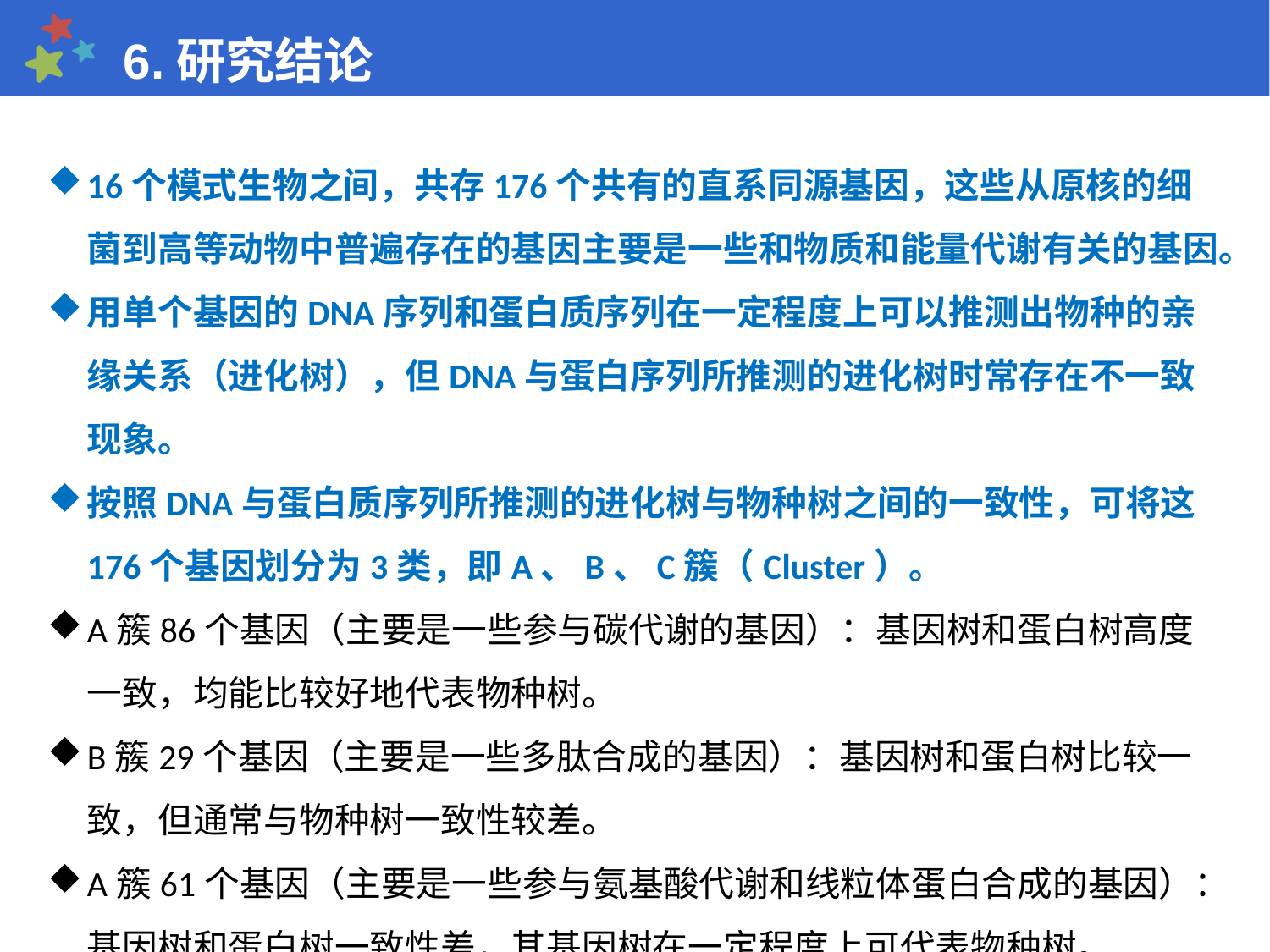

6.研究结论
16个模式生物之间，共存176个共有的直系同源基因，这些从原核的细菌到高等动物中普遍存在的基因主要是一些和物质和能量代谢有关的基因。
用单个基因的DNA序列和蛋白质序列在一定程度上可以推测出物种的亲缘关系（进化树），但DNA与蛋白序列所推测的进化树时常存在不一致现象。
按照DNA与蛋白质序列所推测的进化树与物种树之间的一致性，可将这176个基因划分为3类，即A、B、C簇（Cluster）。
A簇86个基因（主要是一些参与碳代谢的基因）：基因树和蛋白树高度一致，均能比较好地代表物种树。
B簇29个基因（主要是一些多肽合成的基因）：基因树和蛋白树比较一致，但通常与物种树一致性较差。
A簇61个基因（主要是一些参与氨基酸代谢和线粒体蛋白合成的基因）：基因树和蛋白树一致性差，其基因树在一定程度上可代表物种树。